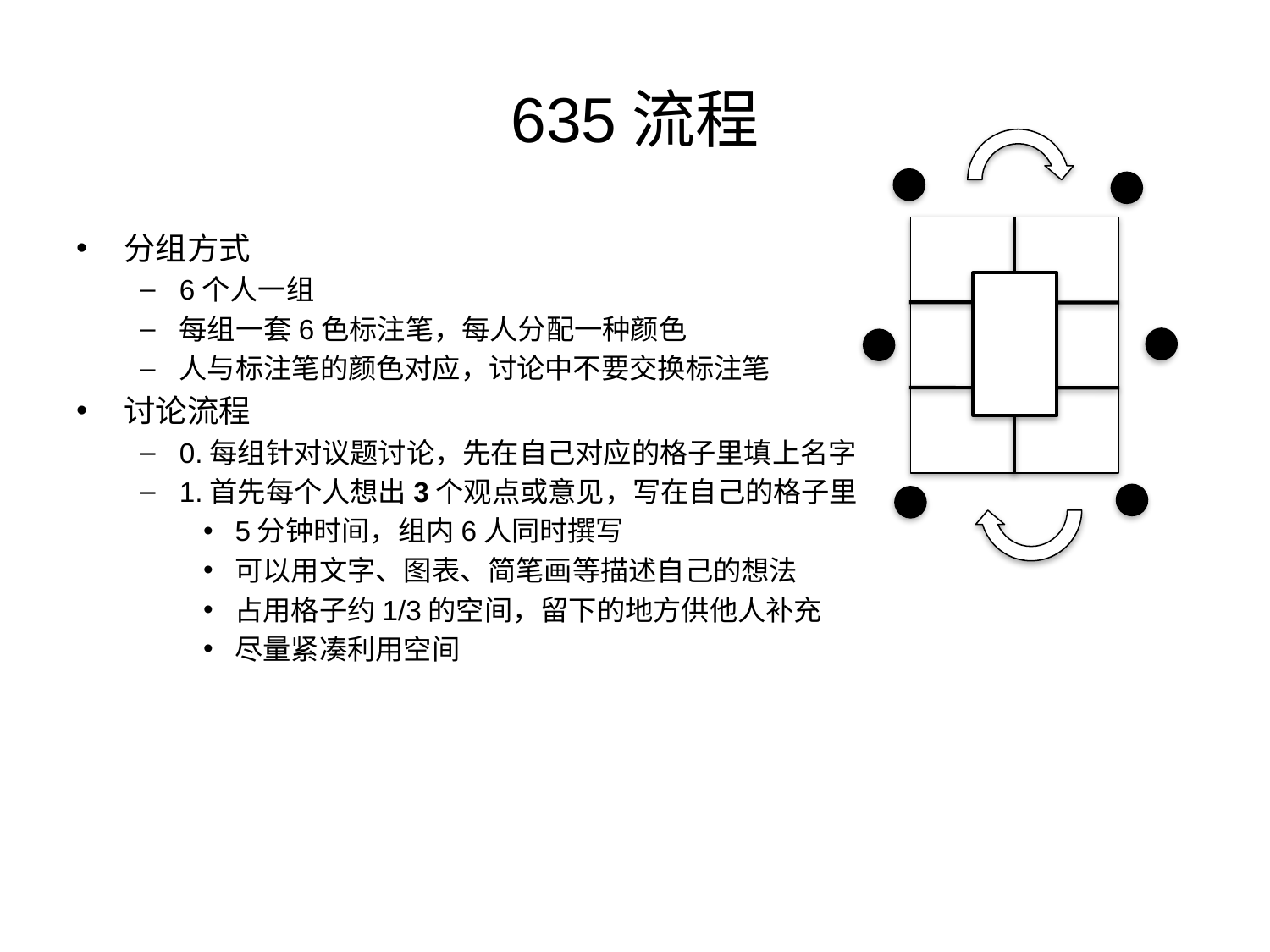

# 635流程

分组方式
6个人一组
每组一套6色标注笔，每人分配一种颜色
人与标注笔的颜色对应，讨论中不要交换标注笔
讨论流程
0.每组针对议题讨论，先在自己对应的格子里填上名字
1.首先每个人想出3个观点或意见，写在自己的格子里
5分钟时间，组内6人同时撰写
可以用文字、图表、简笔画等描述自己的想法
占用格子约1/3的空间，留下的地方供他人补充
尽量紧凑利用空间